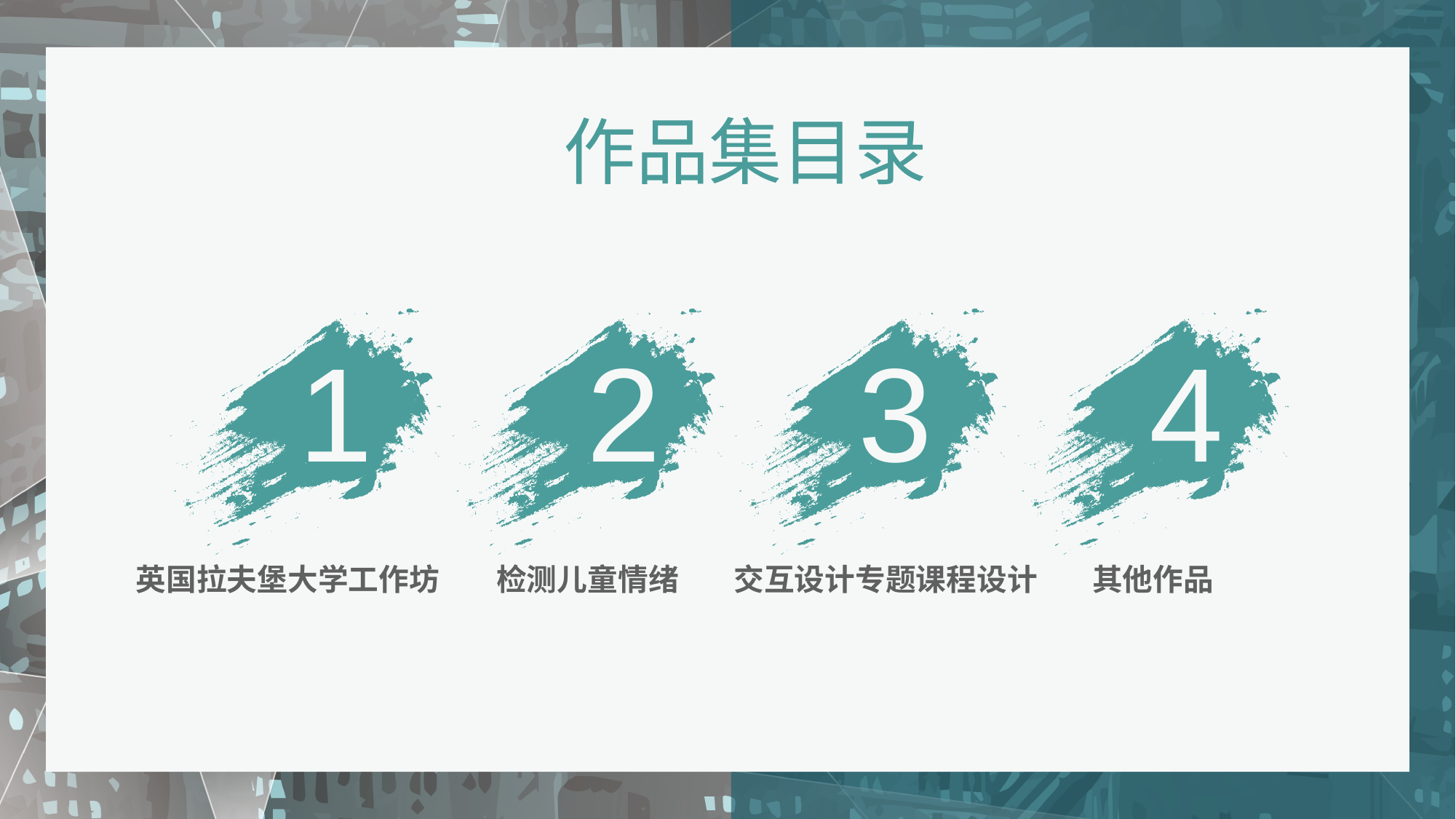

作品集目录

1
2
3
4
英国拉夫堡大学工作坊
检测儿童情绪
交互设计专题课程设计
其他作品